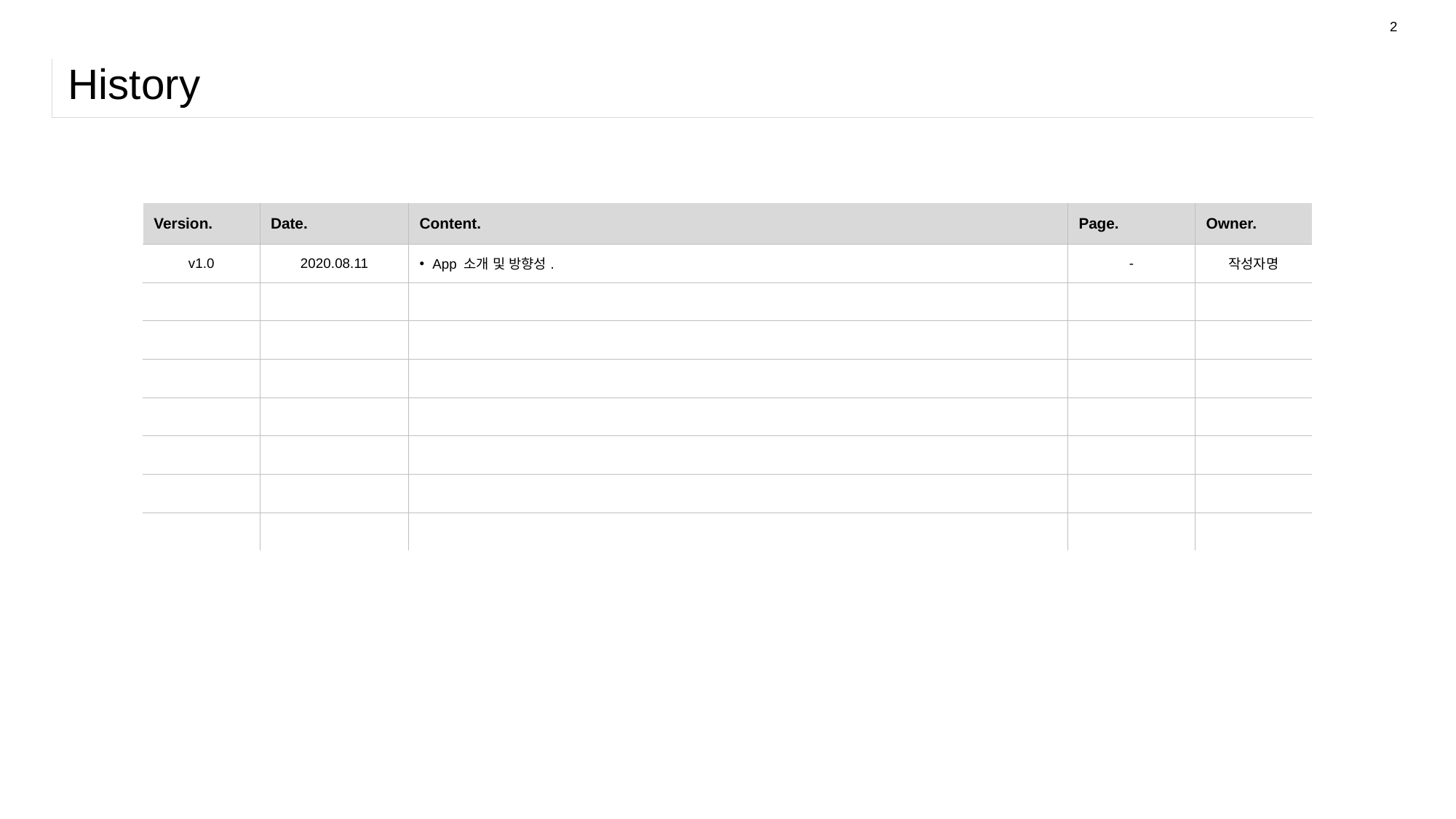

2
# History
| Version. | Date. | Content. | Page. | Owner. |
| --- | --- | --- | --- | --- |
| v1.0 | 2020.08.11 | App 소개 및 방향성. | - | 작성자명 |
|  |  |  |  |  |
|  |  |  |  |  |
|  |  |  |  |  |
|  |  |  |  |  |
|  |  |  |  |  |
|  |  |  |  |  |
|  |  |  |  |  |